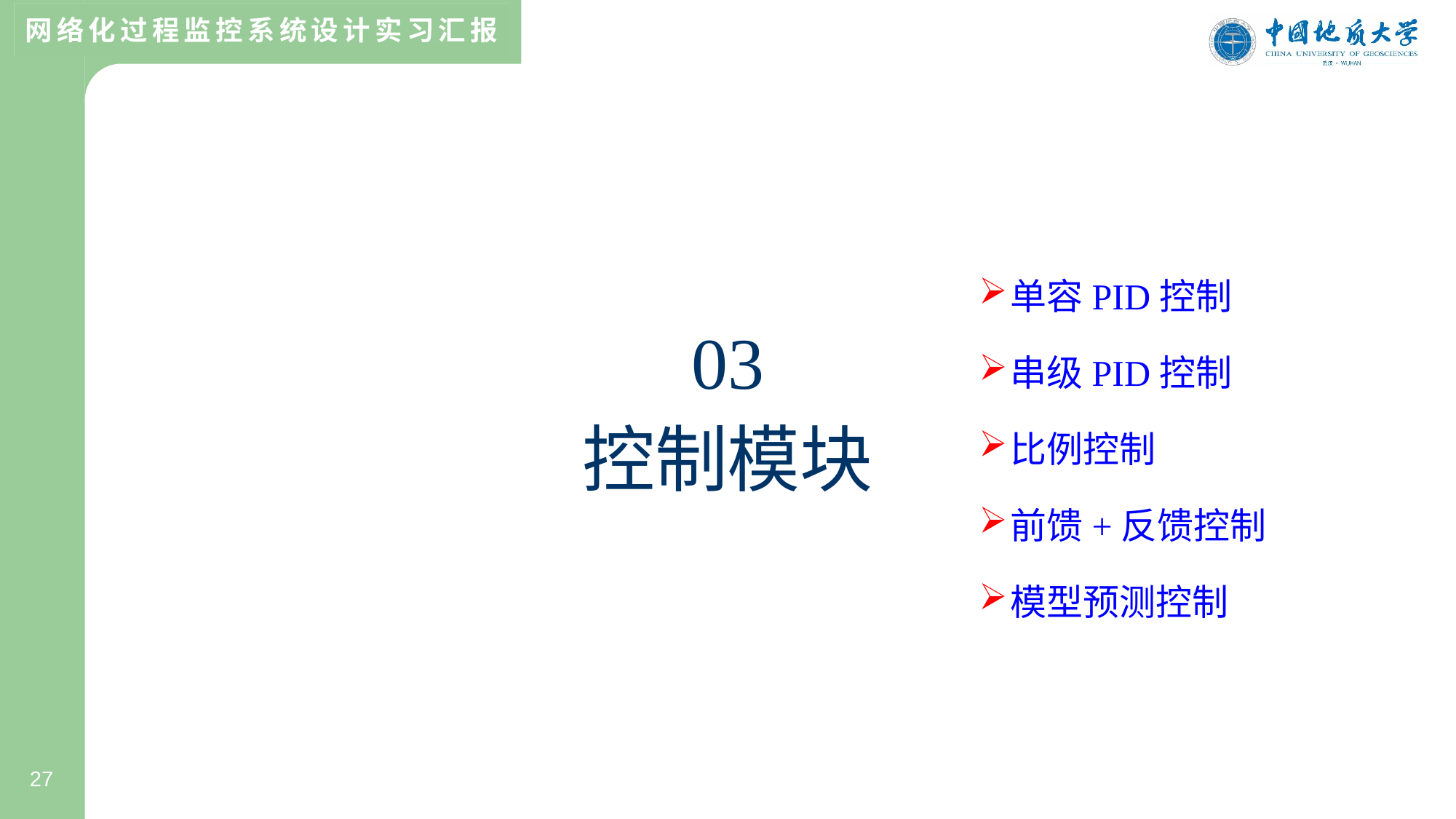

单容PID控制
串级PID控制
比例控制
前馈+反馈控制
模型预测控制
03
控制模块
27